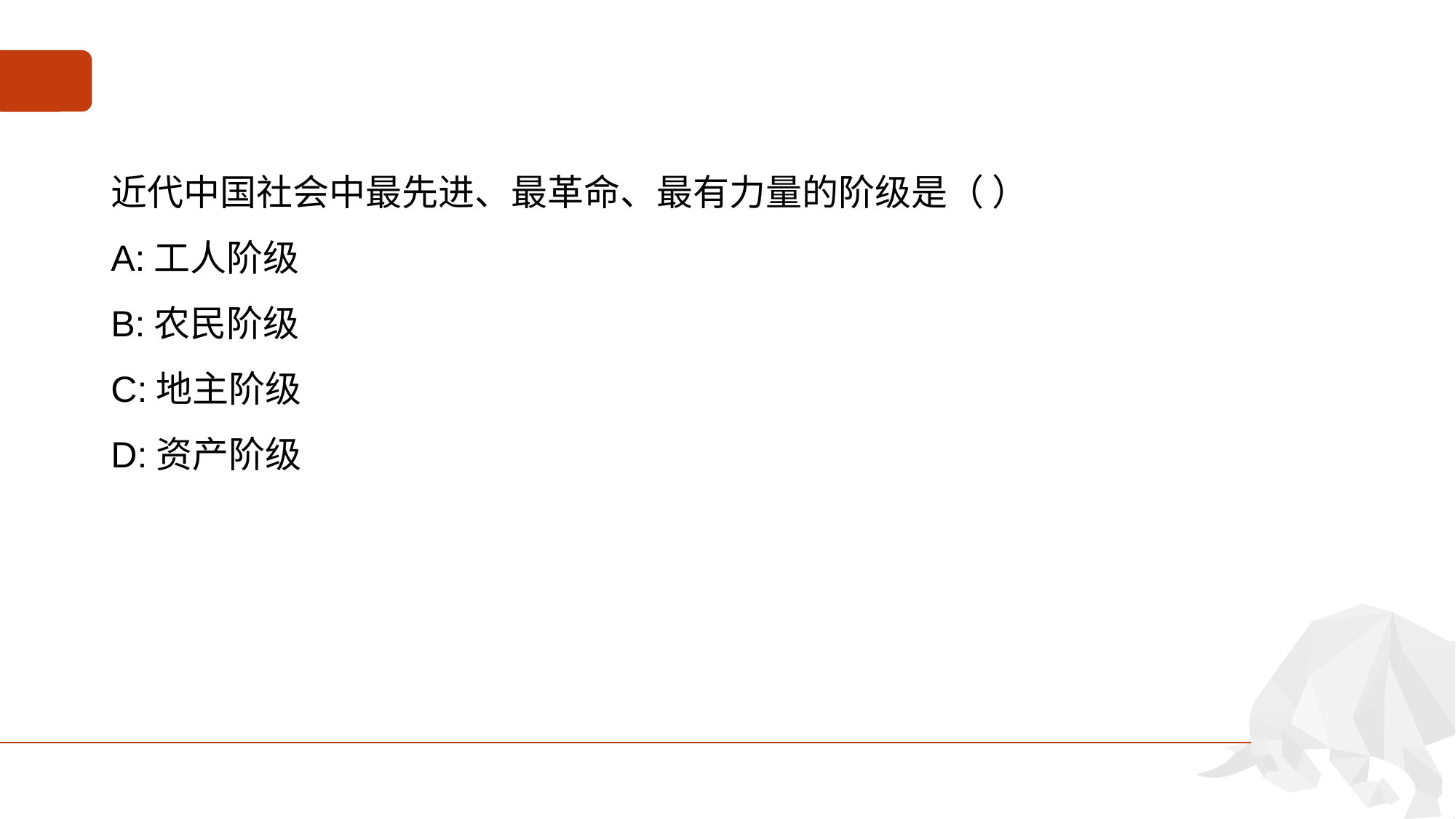

#
近代中国社会中最先进、最革命、最有力量的阶级是（ ）
A:工人阶级
B:农民阶级
C:地主阶级
D:资产阶级